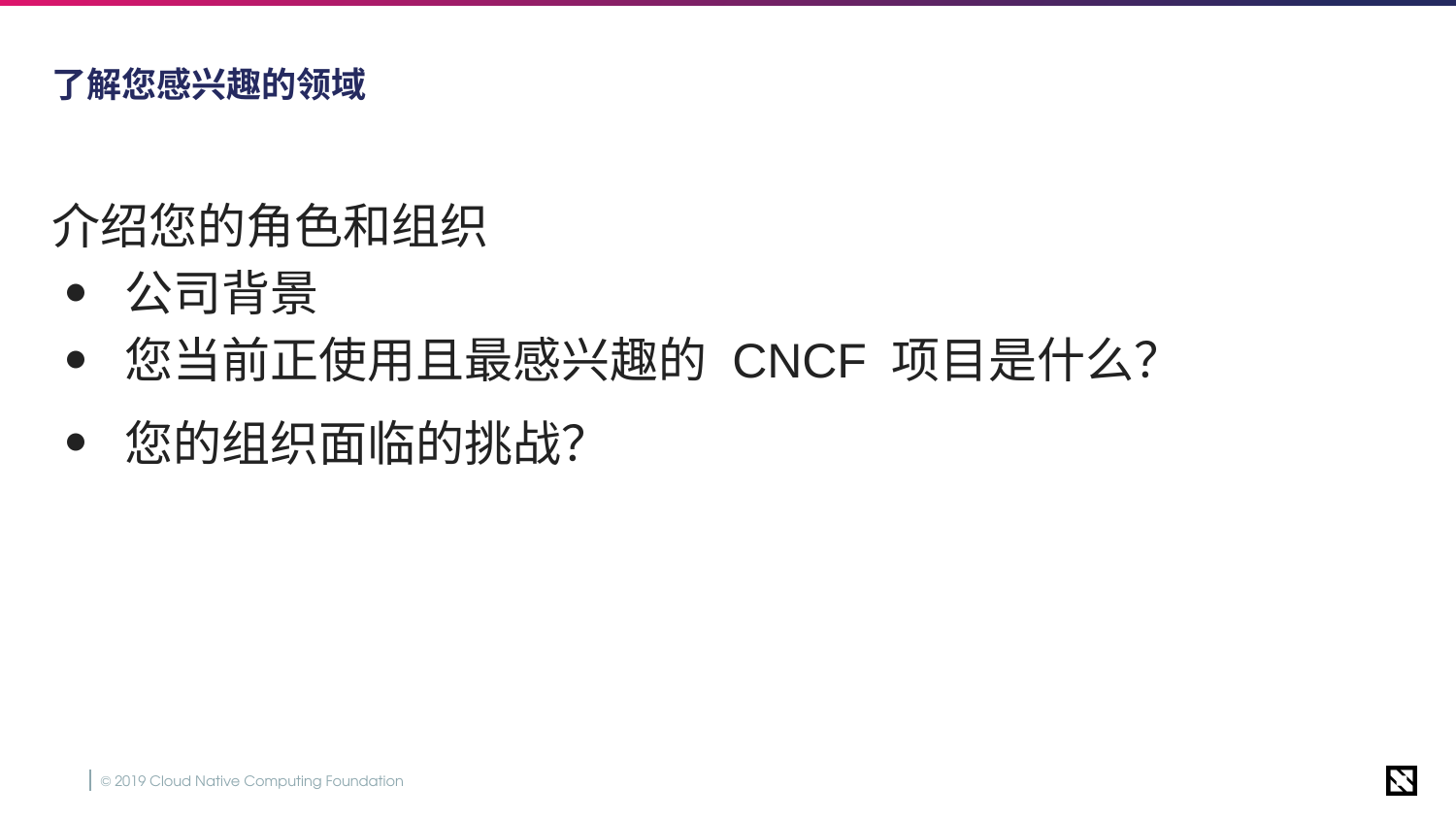

# 了解您感兴趣的领域
介绍您的角色和组织
公司背景
您当前正使用且最感兴趣的 CNCF 项目是什么？
您的组织面临的挑战？
4